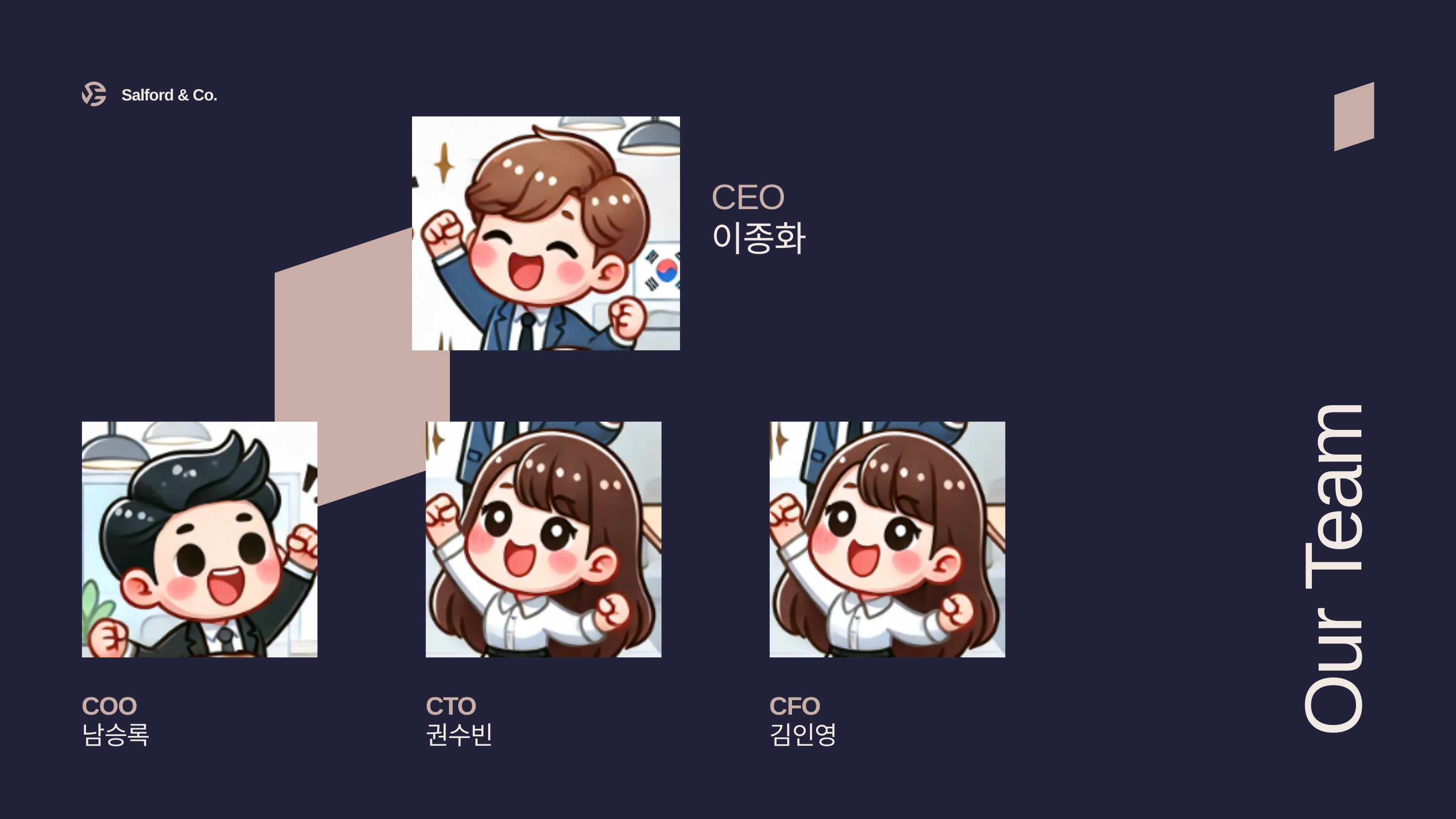

Salford & Co.

CEO
이종화

Our Team
COO
CTO
CFO
남승록
권수빈
김인영